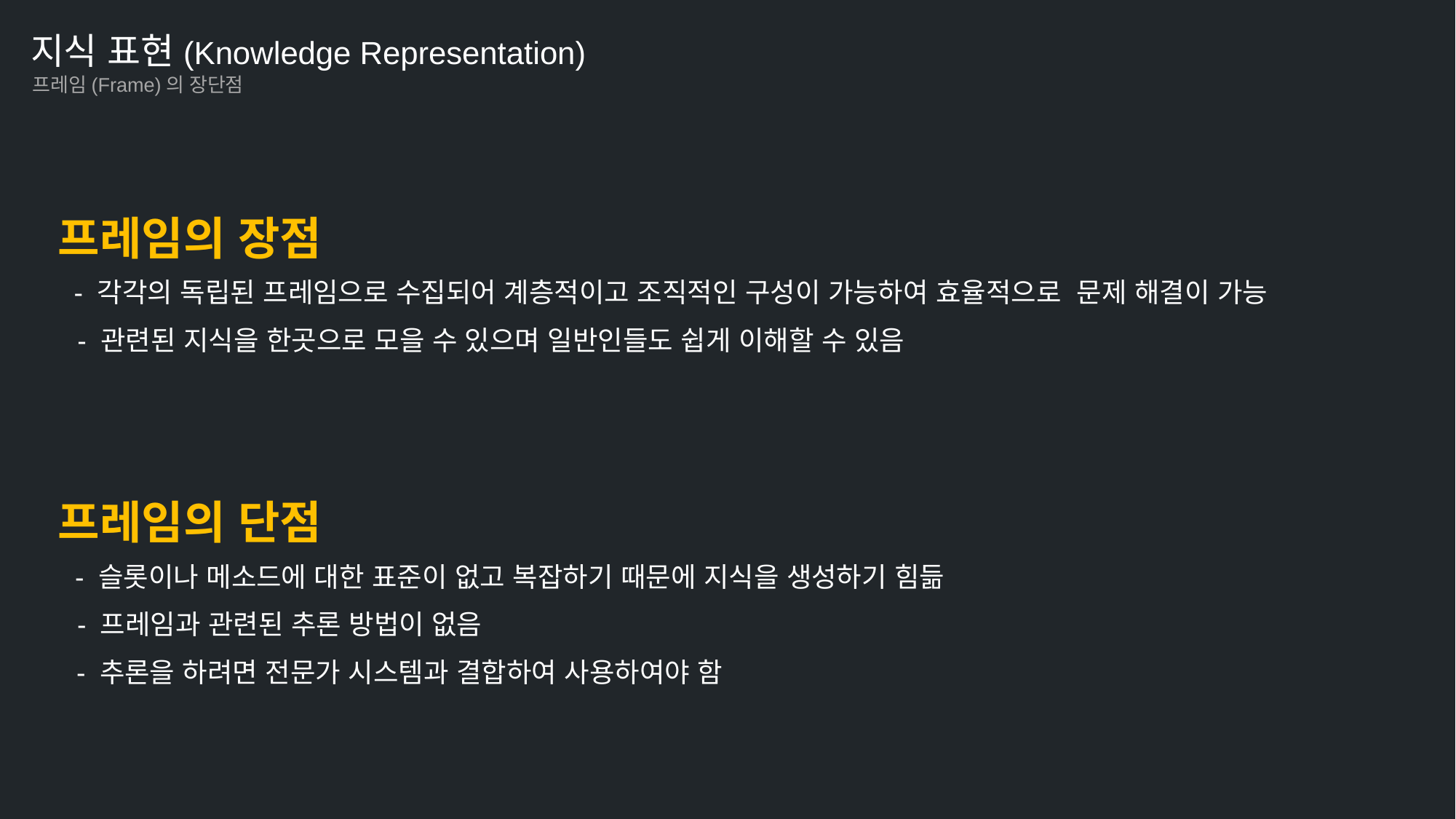

지식 표현(Knowledge Representation)
프레임(Frame)의 장단점
프레임의 장점
- 각각의 독립된 프레임으로 수집되어 계층적이고 조직적인 구성이 가능하여 효율적으로  문제 해결이 가능
- 관련된 지식을 한곳으로 모을 수 있으며 일반인들도 쉽게 이해할 수 있음
프레임의 단점
- 슬롯이나 메소드에 대한 표준이 없고 복잡하기 때문에 지식을 생성하기 힘듦
- 프레임과 관련된 추론 방법이 없음
- 추론을 하려면 전문가 시스템과 결합하여 사용하여야 함